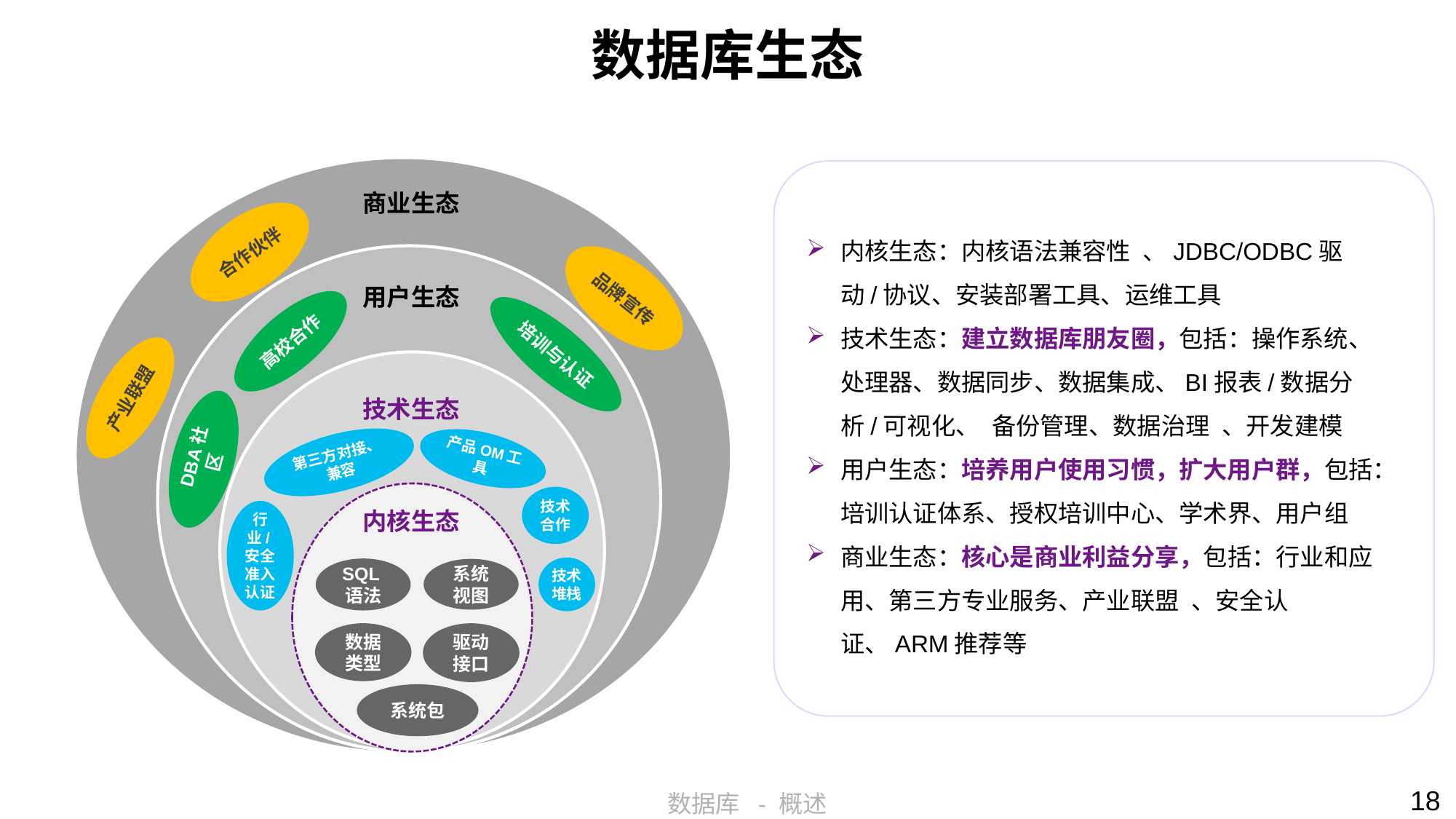

# 数据库生态

商业生态
合作伙伴

品牌宣传
用户生态
高校合作
培训与认证

产业联盟
技术生态
DBA社区
产品OM工具
第三方对接、兼容

技术合作
行业/安全准入认证
内核生态
技术堆栈
SQL语法
系统视图
数据类型
驱动接口
系统包

内核生态：内核语法兼容性 、JDBC/ODBC驱动/协议、安装部署工具、运维工具
技术生态：建立数据库朋友圈，包括：操作系统、处理器、数据同步、数据集成、BI报表/数据分析/可视化、 备份管理、数据治理 、开发建模
用户生态：培养用户使用习惯，扩大用户群，包括：培训认证体系、授权培训中心、学术界、用户组
商业生态：核心是商业利益分享，包括：行业和应用、第三方专业服务、产业联盟 、安全认证、ARM推荐等
18
数据库 - 概述